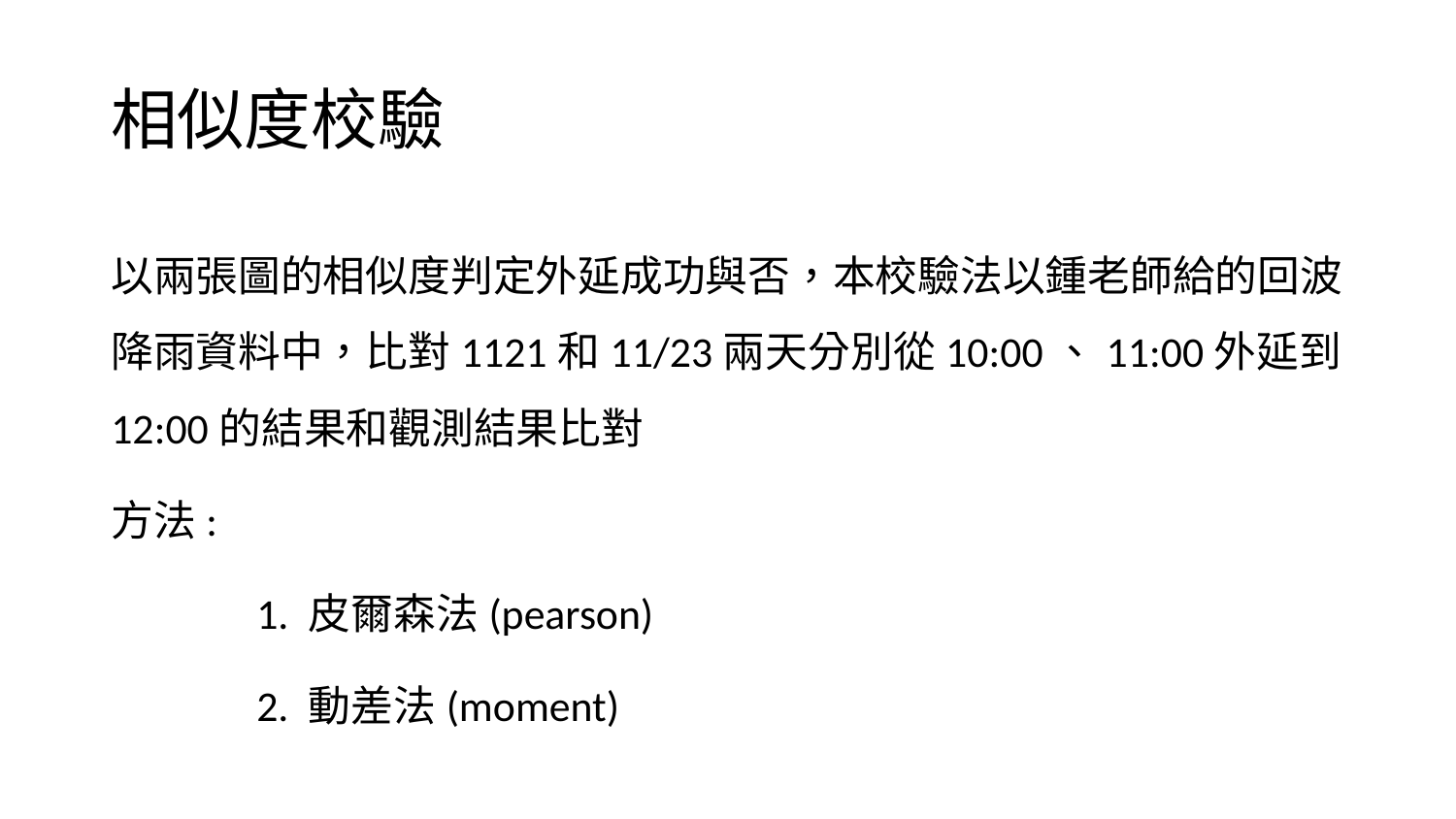

# 相似度校驗
以兩張圖的相似度判定外延成功與否，本校驗法以鍾老師給的回波降雨資料中，比對1121和11/23兩天分別從10:00、11:00外延到12:00的結果和觀測結果比對
方法:
	1. 皮爾森法(pearson)
	2. 動差法(moment)